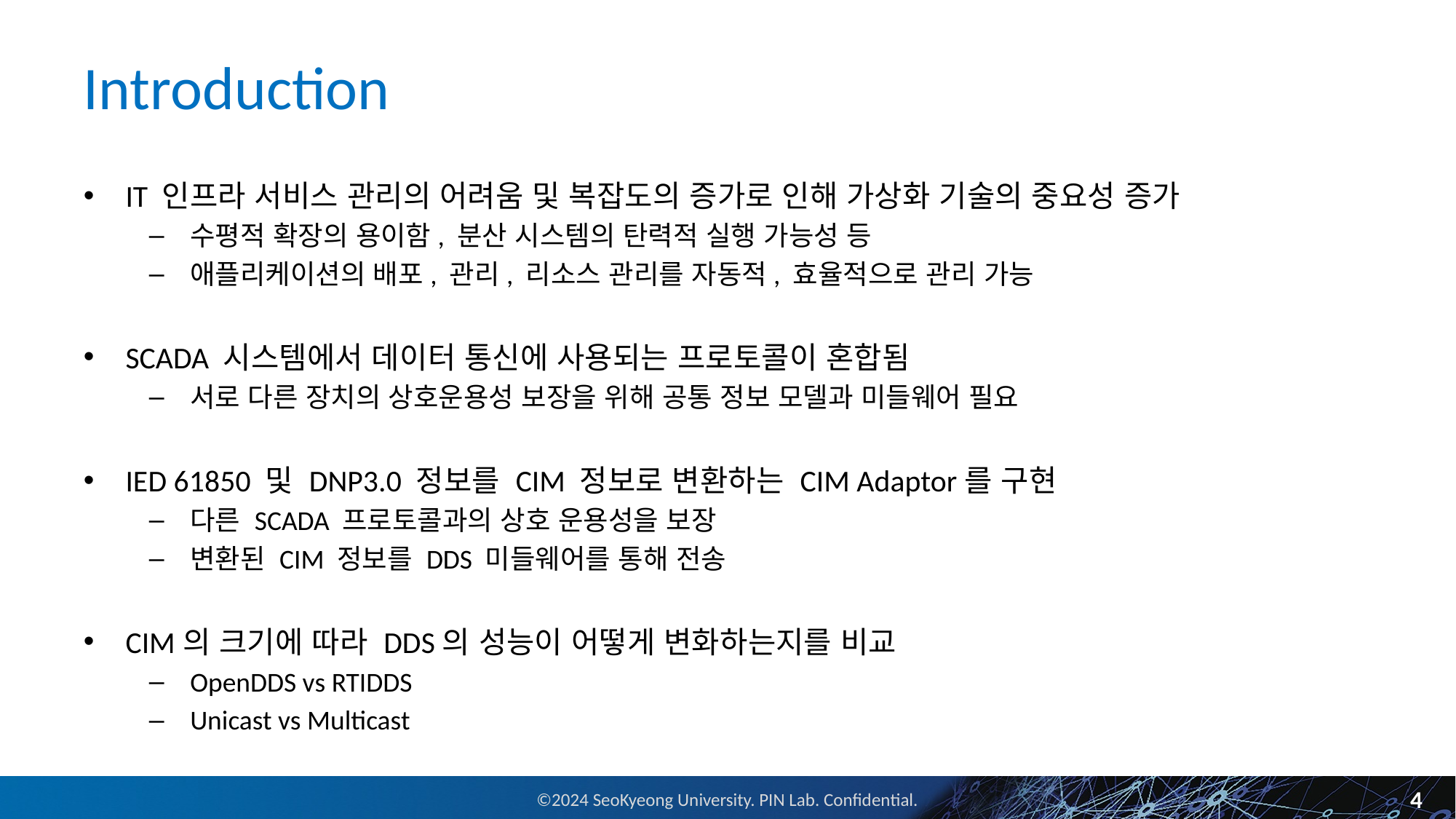

# Introduction
IT 인프라 서비스 관리의 어려움 및 복잡도의 증가로 인해 가상화 기술의 중요성 증가
수평적 확장의 용이함, 분산 시스템의 탄력적 실행 가능성 등
애플리케이션의 배포, 관리, 리소스 관리를 자동적, 효율적으로 관리 가능

SCADA 시스템에서 데이터 통신에 사용되는 프로토콜이 혼합됨
서로 다른 장치의 상호운용성 보장을 위해 공통 정보 모델과 미들웨어 필요

IED 61850 및 DNP3.0 정보를 CIM 정보로 변환하는 CIM Adaptor를 구현
다른 SCADA 프로토콜과의 상호 운용성을 보장
변환된 CIM 정보를 DDS 미들웨어를 통해 전송

CIM의 크기에 따라 DDS의 성능이 어떻게 변화하는지를 비교
OpenDDS vs RTIDDS
Unicast vs Multicast
4